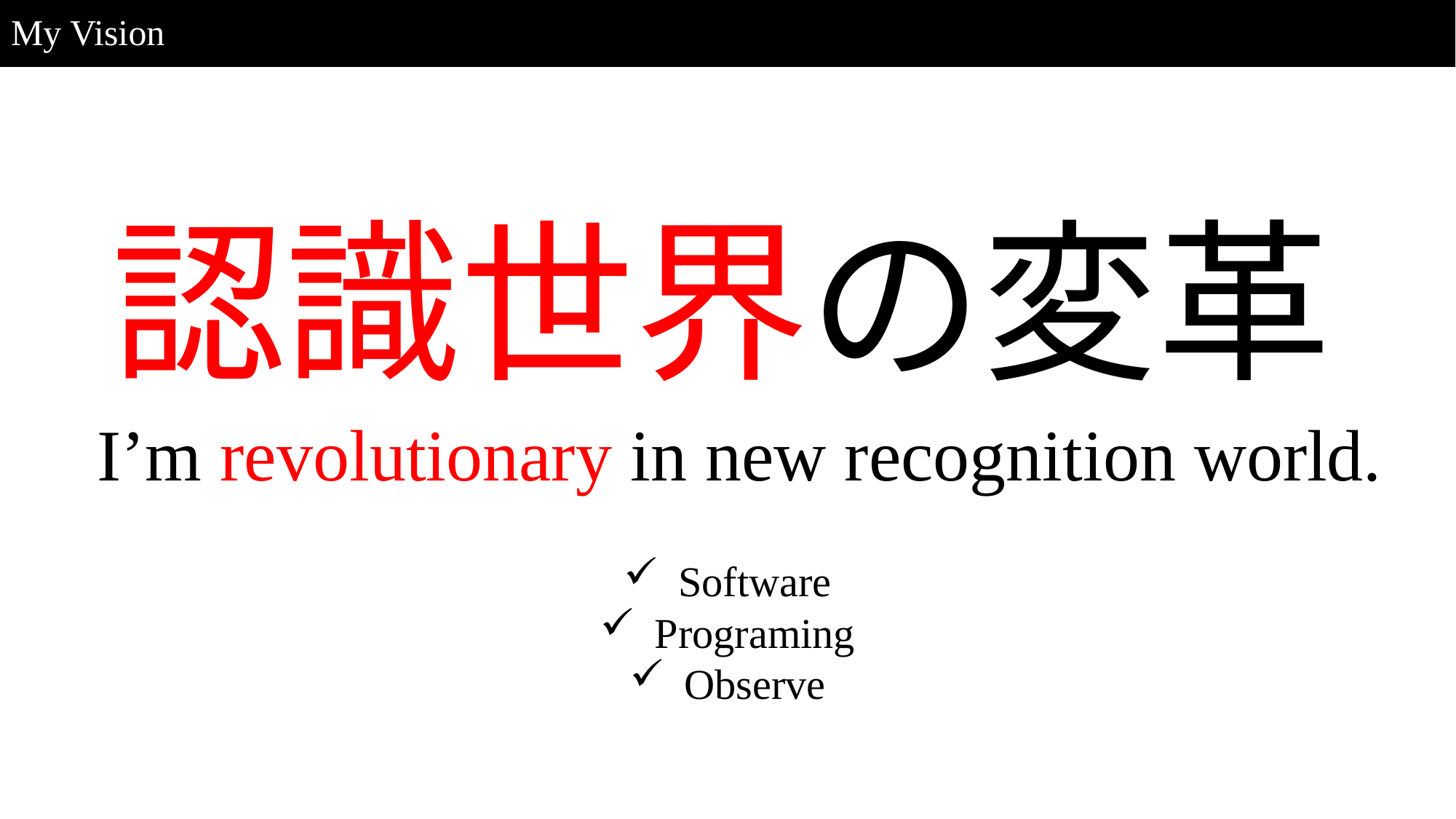

# My Vision
認識世界の変革
I’m revolutionary in new recognition world.
Software
Programing
Observe